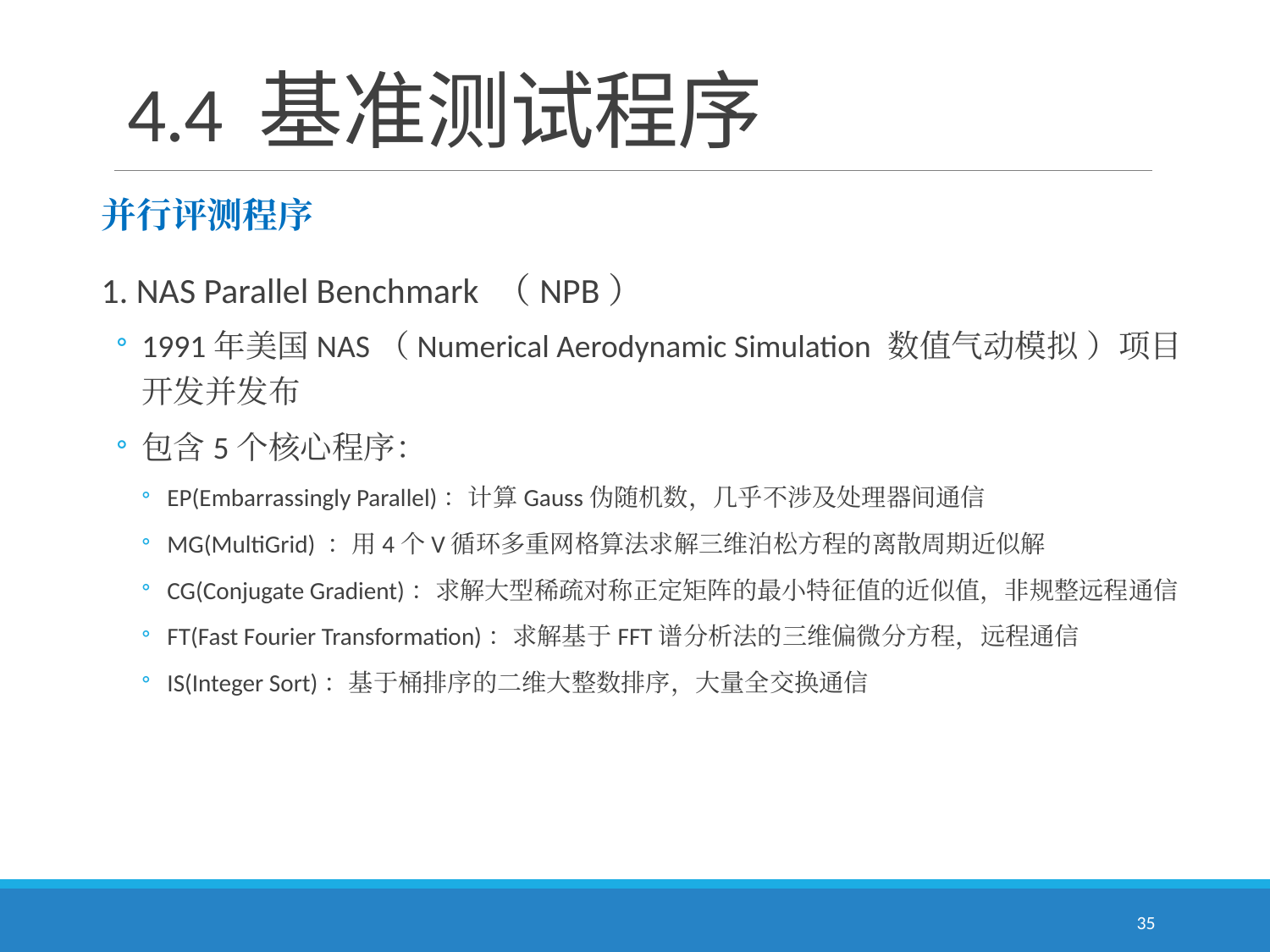

# 4.4 基准测试程序
并行评测程序
1. NAS Parallel Benchmark （NPB）
1991年美国NAS（Numerical Aerodynamic Simulation 数值气动模拟 ）项目开发并发布
包含5个核心程序：
EP(Embarrassingly Parallel)：计算Gauss伪随机数，几乎不涉及处理器间通信
MG(MultiGrid) ：用4个V循环多重网格算法求解三维泊松方程的离散周期近似解
CG(Conjugate Gradient)：求解大型稀疏对称正定矩阵的最小特征值的近似值，非规整远程通信
FT(Fast Fourier Transformation)：求解基于FFT谱分析法的三维偏微分方程，远程通信
IS(Integer Sort)：基于桶排序的二维大整数排序，大量全交换通信

35